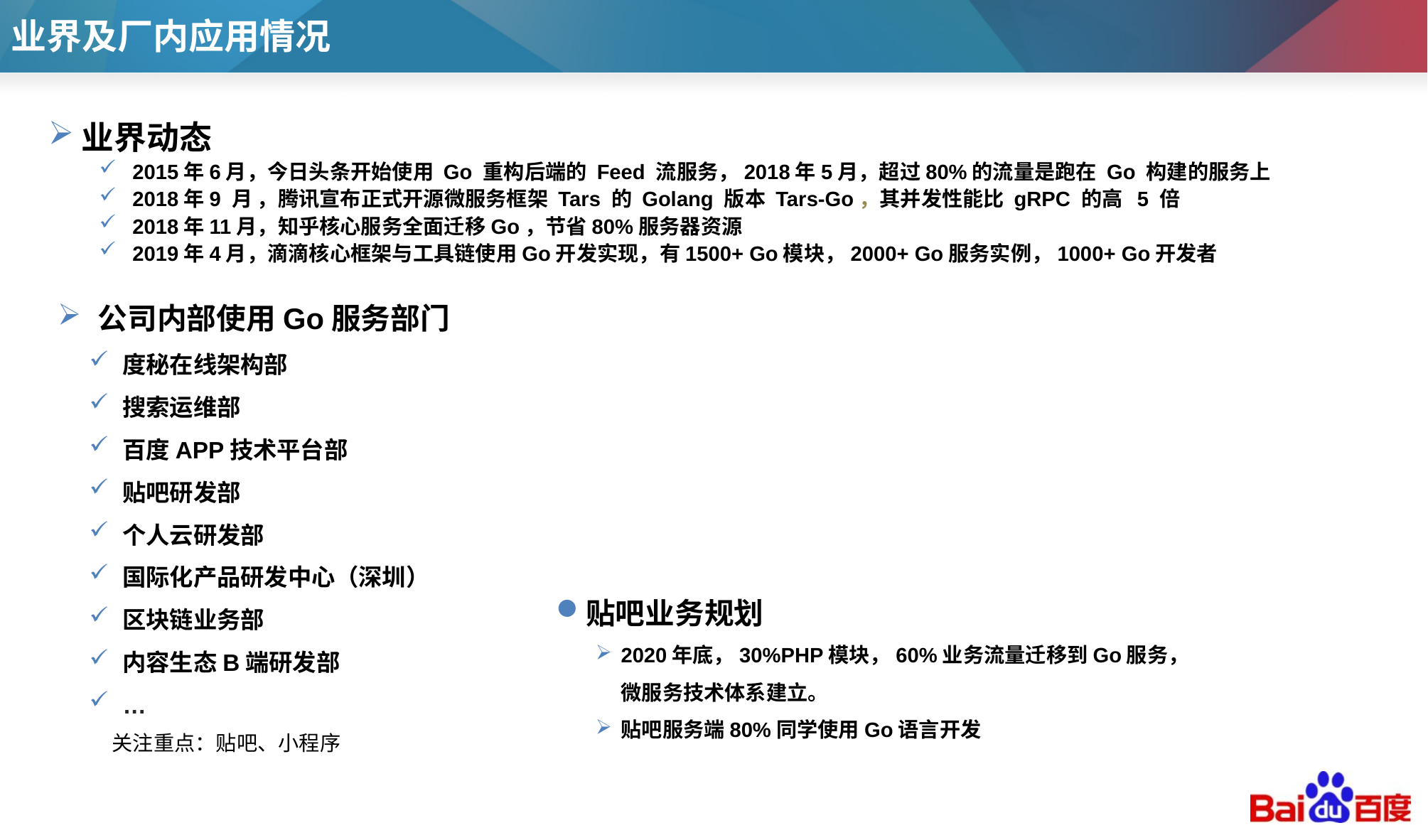

# 业界及厂内应用情况
业界动态
2015年6月，今日头条开始使用 Go 重构后端的 Feed 流服务，2018年5月，超过80%的流量是跑在 Go 构建的服务上
2018年9 月 ，腾讯宣布正式开源微服务框架 Tars 的 Golang 版本 Tars-Go，其并发性能比 gRPC 的高  5 倍
2018年11月，知乎核心服务全面迁移Go，节省80%服务器资源
2019年4月，滴滴核心框架与工具链使用Go开发实现，有1500+ Go模块，2000+ Go服务实例，1000+ Go开发者

公司内部使用Go服务部门
度秘在线架构部
搜索运维部
百度APP技术平台部
贴吧研发部
个人云研发部
国际化产品研发中心（深圳）
区块链业务部
内容生态B端研发部
…
贴吧业务规划
2020年底，30%PHP模块，60%业务流量迁移到Go服务，微服务技术体系建立。
贴吧服务端80%同学使用Go语言开发
关注重点：贴吧、小程序